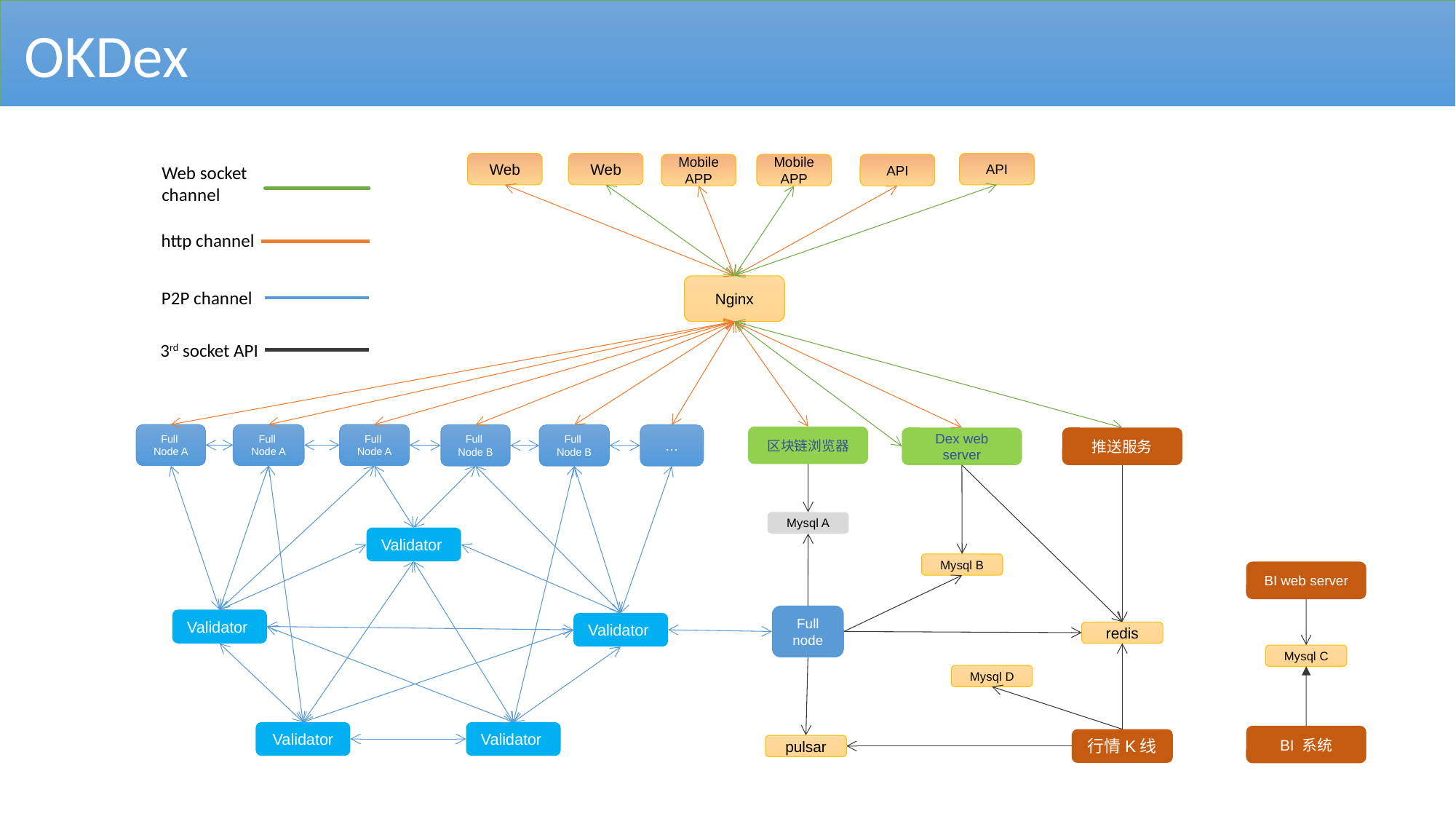

OKDex
Web
Web
API
Mobile APP
Mobile APP
API
Web socket
channel
http channel
Nginx
P2P channel
3rd socket API
Full
Node A
Full
Node A
Full
Node A
Full
Node B
Full
Node B
…
区块链浏览器
Dex web server
推送服务
Mysql A
Validator
Mysql B
BI web server
Full node
Validator
Validator
redis
Mysql C
Mysql D
Validator
Validator
BI 系统
行情K线
pulsar